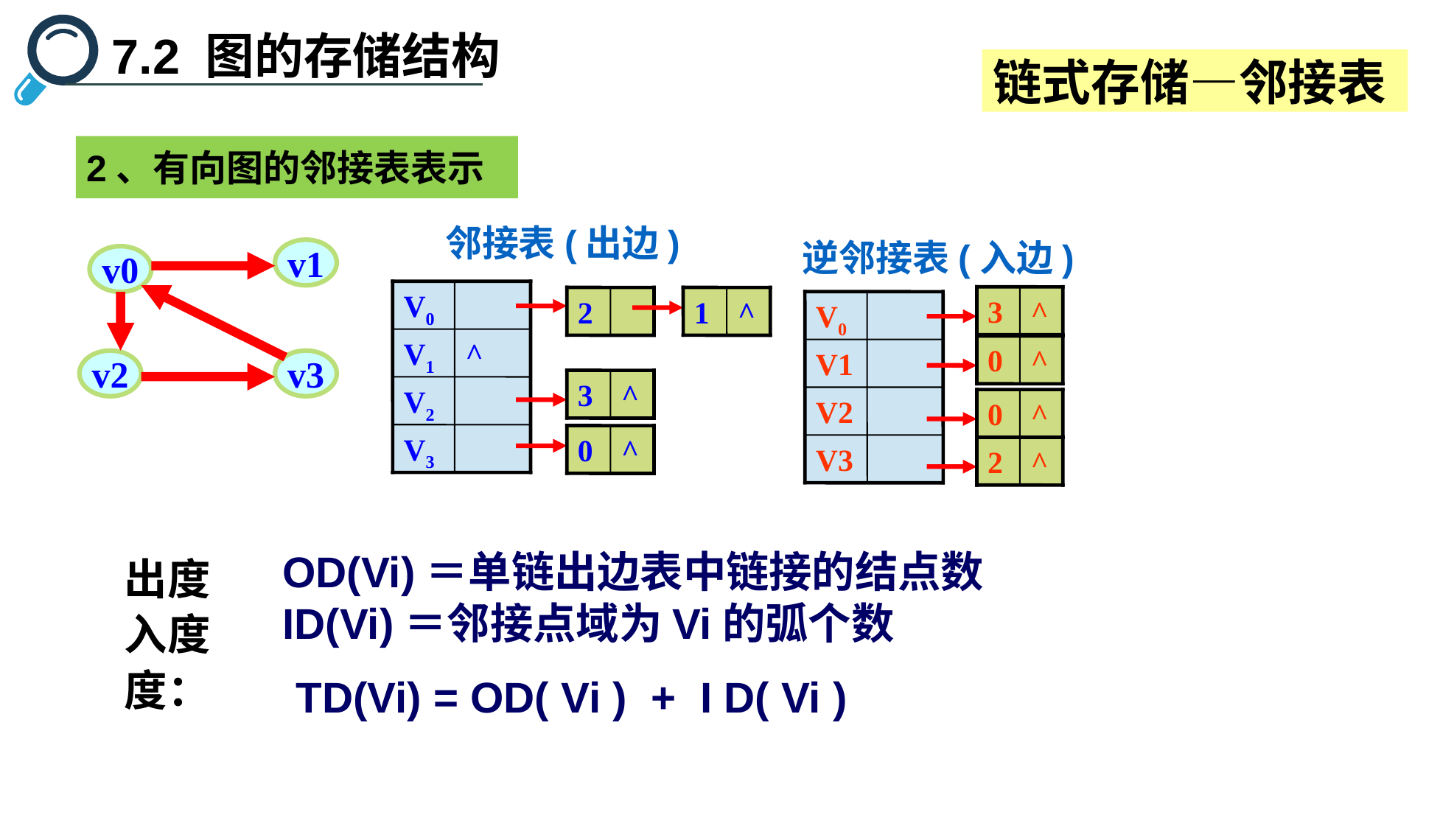

7.2 图的存储结构
链式存储—邻接表
2、有向图的邻接表表示
邻接表(出边)
逆邻接表(入边)
3

^

0

^

0

^

2

^

V0

V1

V2

V3

v1
v0

v2
v3

V0

2

1

^

V1

^

3

^

V2

V3

0

^

OD(Vi)＝单链出边表中链接的结点数
ID(Vi)＝邻接点域为Vi的弧个数
出度
入度
度：
TD(Vi) = OD( Vi )  +  I D( Vi )